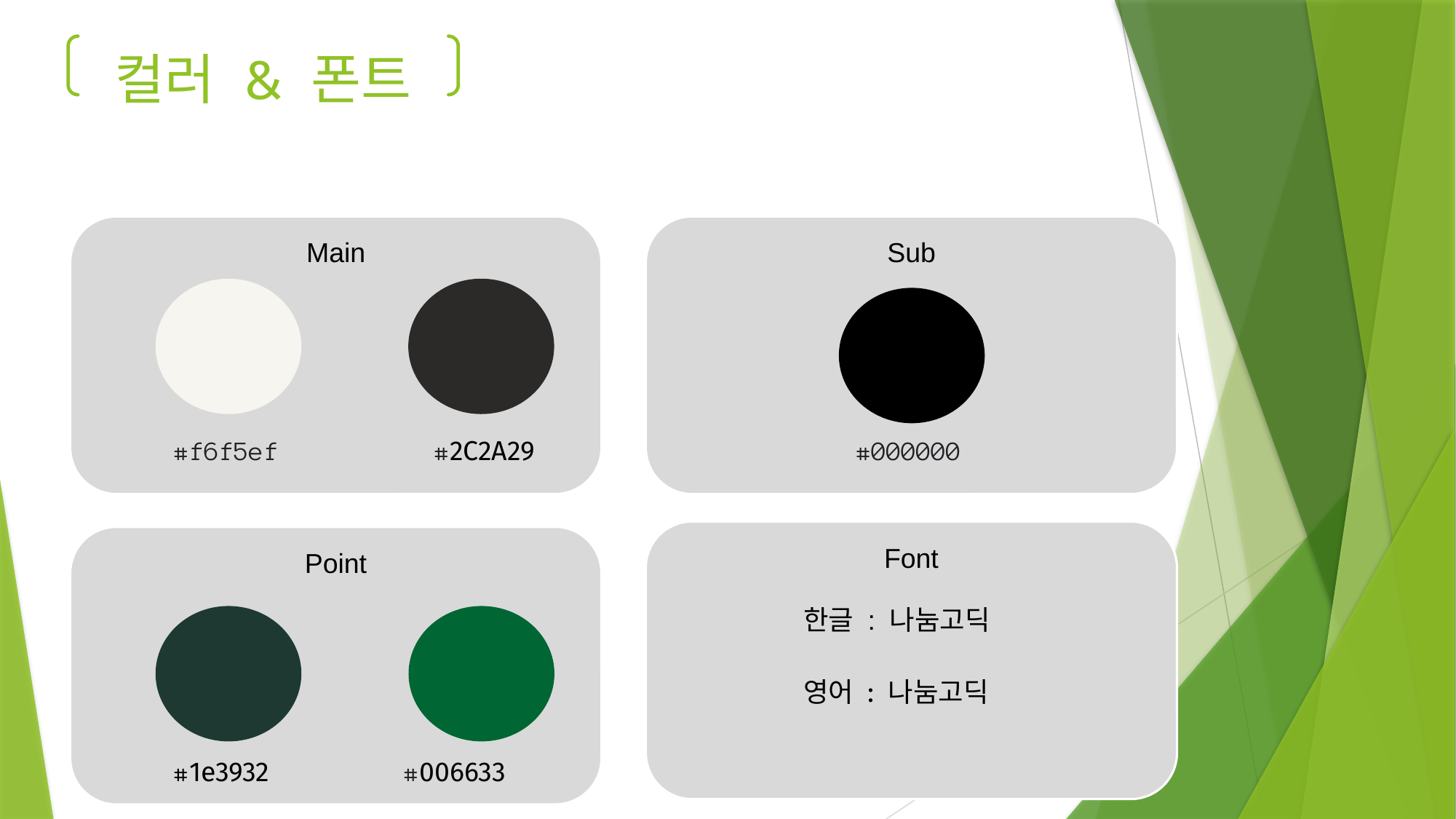

컬러 & 폰트
Sub
Main

#2C2A29
#000000
#f6f5ef
Font
Point
한글 : 나눔고딕

영어 : 나눔고딕
#1e3932
#006633